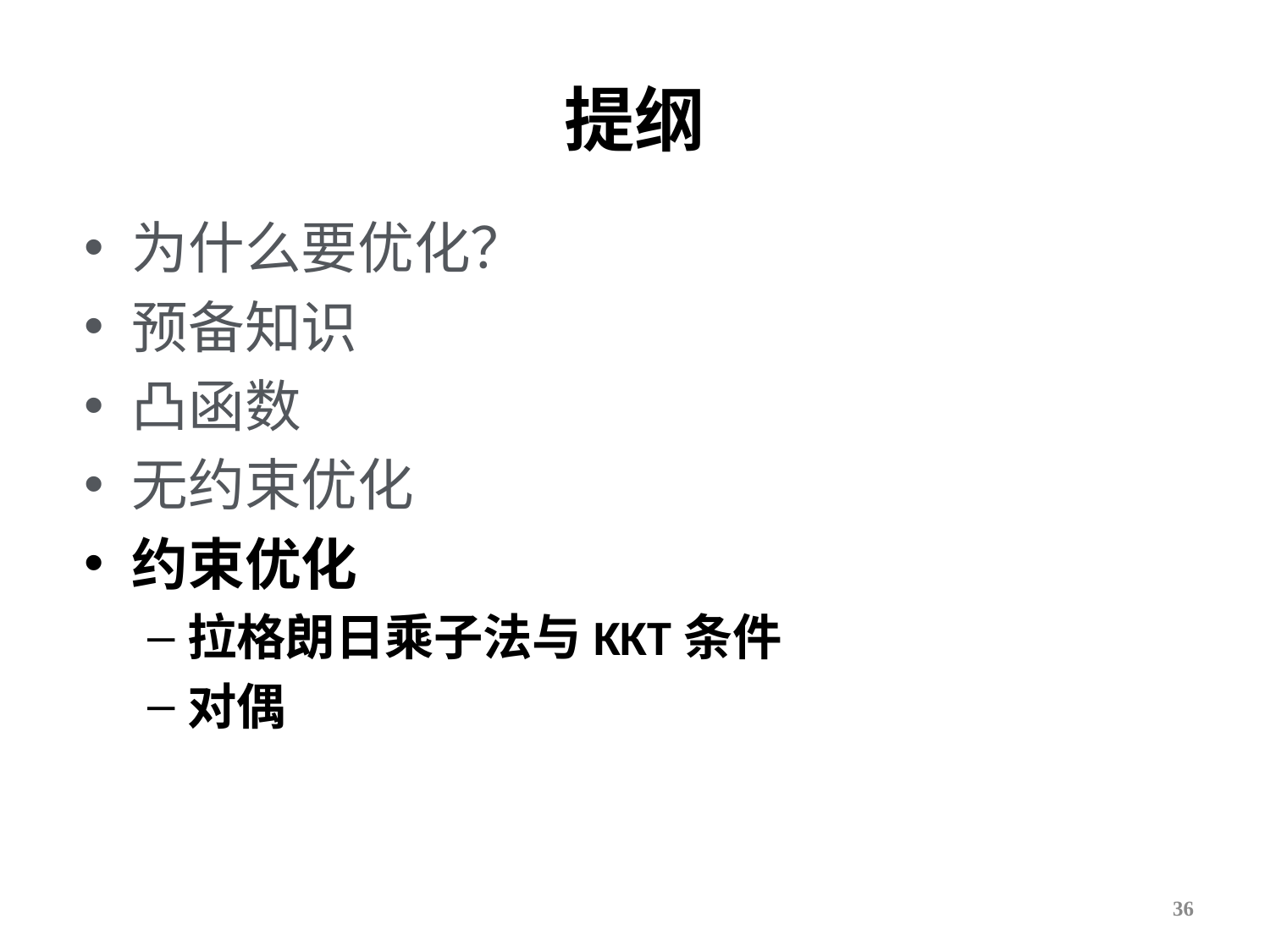

# 提纲
为什么要优化？
预备知识
凸函数
无约束优化
约束优化
拉格朗日乘子法与KKT条件
对偶

36